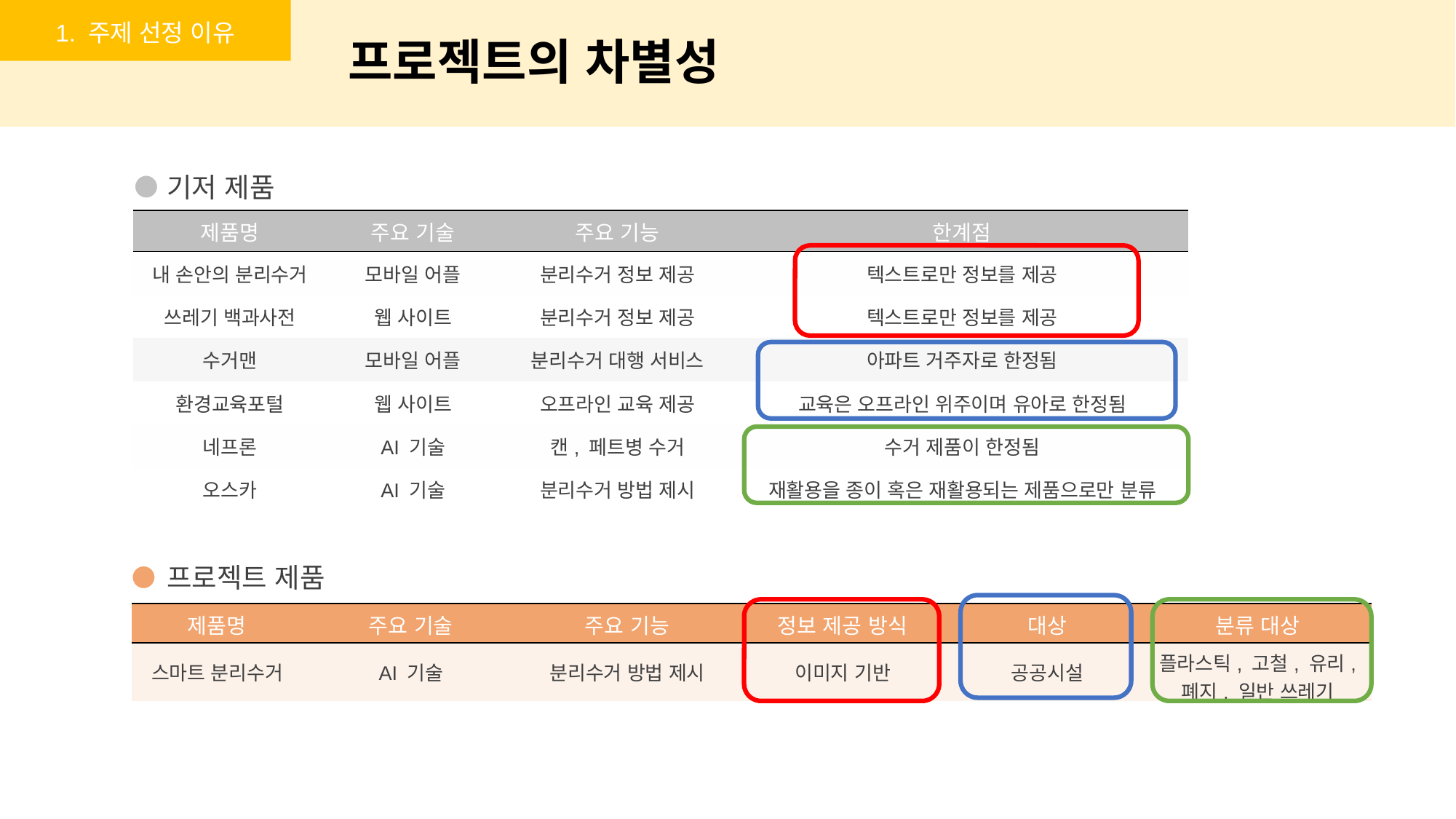

1. 주제 선정 이유
프로젝트의 차별성
기저 제품

| 제품명 | 주요 기술 | 주요 기능 | 한계점 |
| --- | --- | --- | --- |
| 내 손안의 분리수거 | 모바일 어플 | 분리수거 정보 제공 | 텍스트로만 정보를 제공 |
| 쓰레기 백과사전 | 웹 사이트 | 분리수거 정보 제공 | 텍스트로만 정보를 제공 |
| 수거맨 | 모바일 어플 | 분리수거 대행 서비스 | 아파트 거주자로 한정됨 |
| 환경교육포털 | 웹 사이트 | 오프라인 교육 제공 | 교육은 오프라인 위주이며 유아로 한정됨 |
| 네프론 | AI 기술 | 캔, 페트병 수거 | 수거 제품이 한정됨 |
| 오스카 | AI 기술 | 분리수거 방법 제시 | 재활용을 종이 혹은 재활용되는 제품으로만 분류 |

프로젝트 제품

| 제품명 | 주요 기술 | 주요 기능 | 정보 제공 방식 | 대상 | 분류 대상 |
| --- | --- | --- | --- | --- | --- |
| 스마트 분리수거 | AI 기술 | 분리수거 방법 제시 | 이미지 기반 | 공공시설 | 플라스틱, 고철, 유리, 폐지, 일반 쓰레기 |